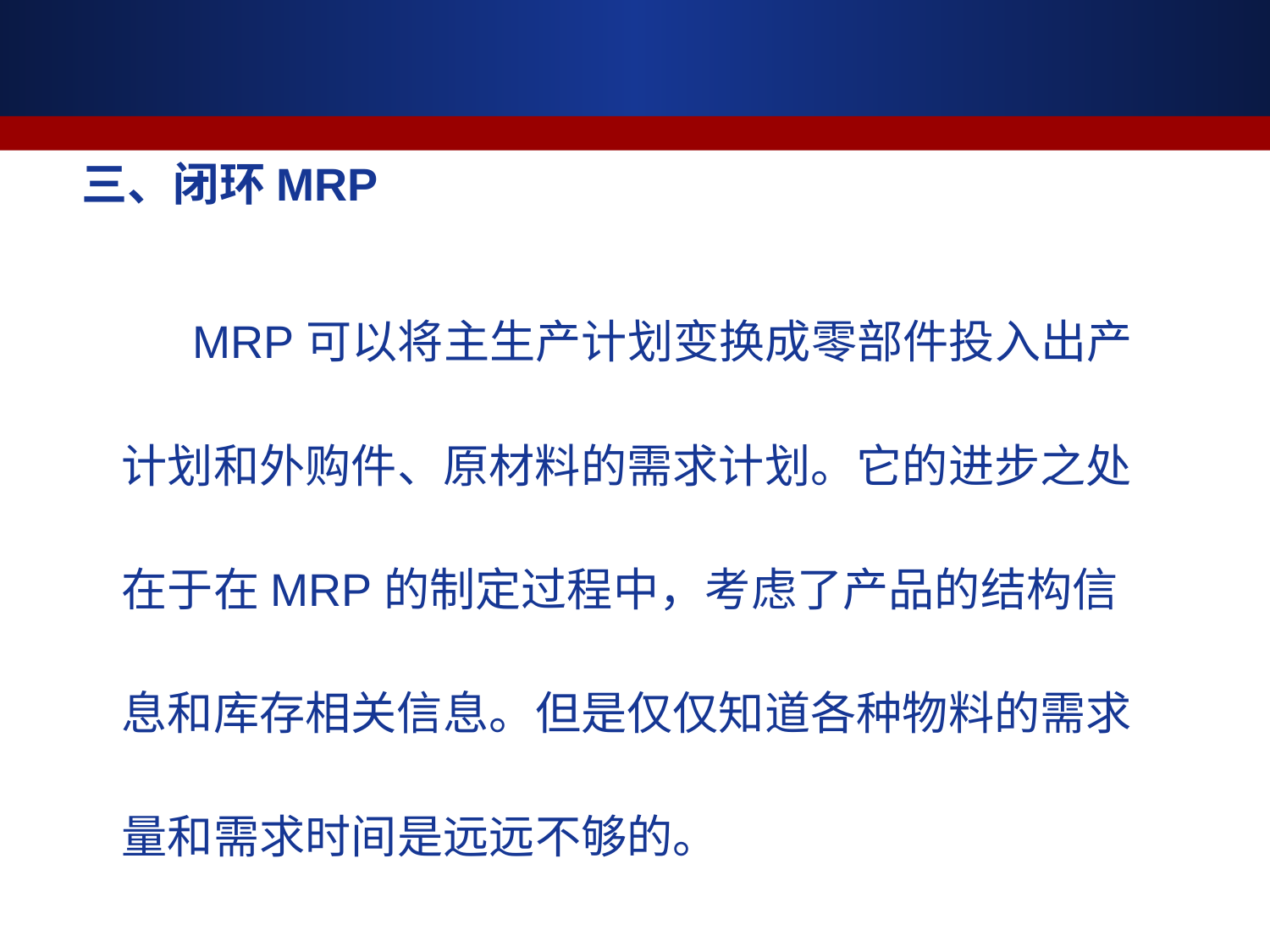

三、闭环MRP
        MRP可以将主生产计划变换成零部件投入出产计划和外购件、原材料的需求计划。它的进步之处在于在MRP的制定过程中，考虑了产品的结构信息和库存相关信息。但是仅仅知道各种物料的需求量和需求时间是远远不够的。